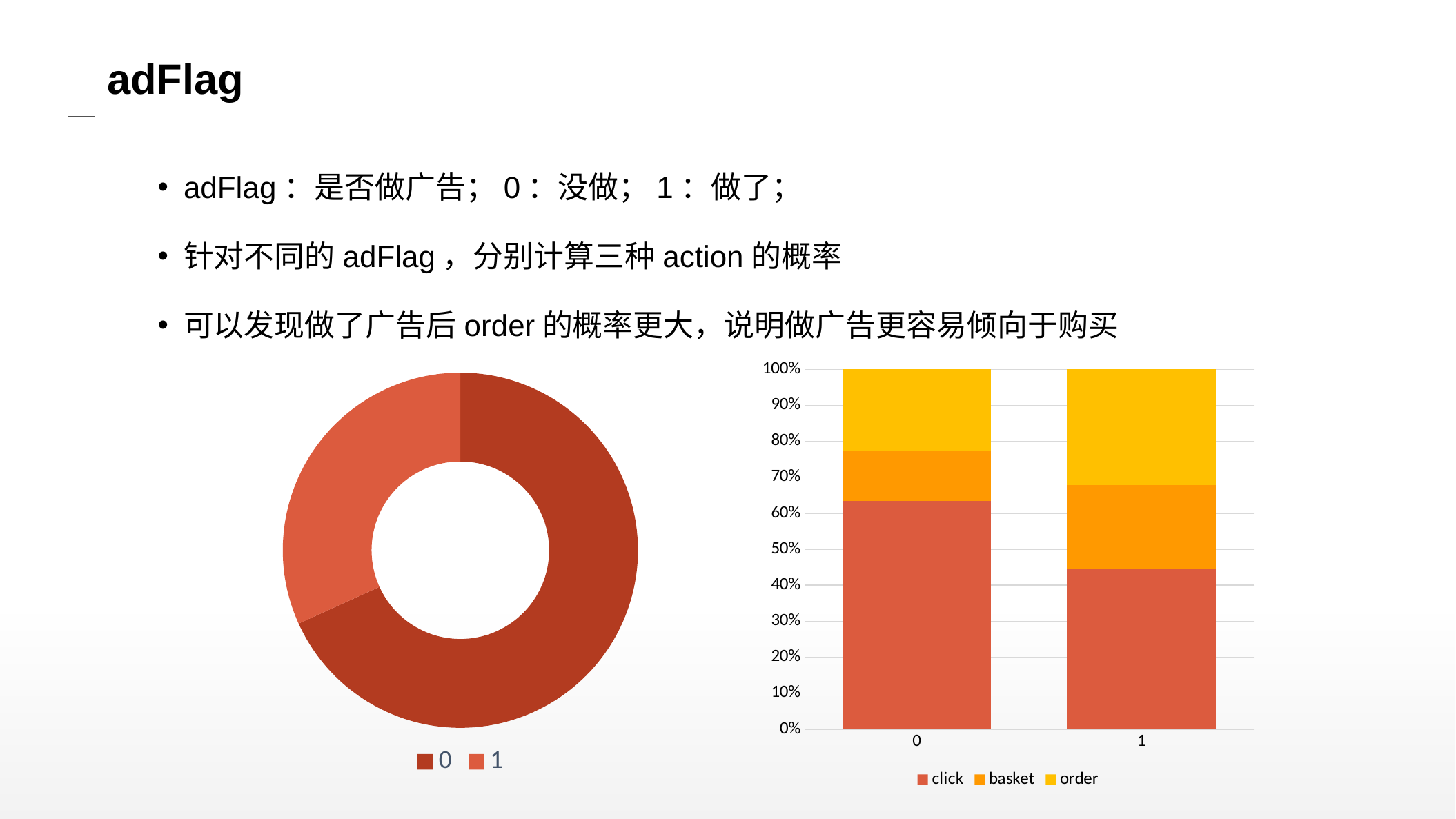

# adFlag
adFlag：是否做广告；0：没做；1：做了；
针对不同的adFlag，分别计算三种action的概率
可以发现做了广告后order的概率更大，说明做广告更容易倾向于购买

### Chart

| Category | click | basket | order |
|---|---|---|---|
| 0 | 0.634849609823762 | 0.140316651207121 | 0.224833738969118 |
| 1 | 0.444377713863583 | 0.23322642485331 | 0.322395861283107 |

### Chart

| Category | 个数 |
|---|---|
| 0 | 1880176.0 |
| 1 | 875827.0 |